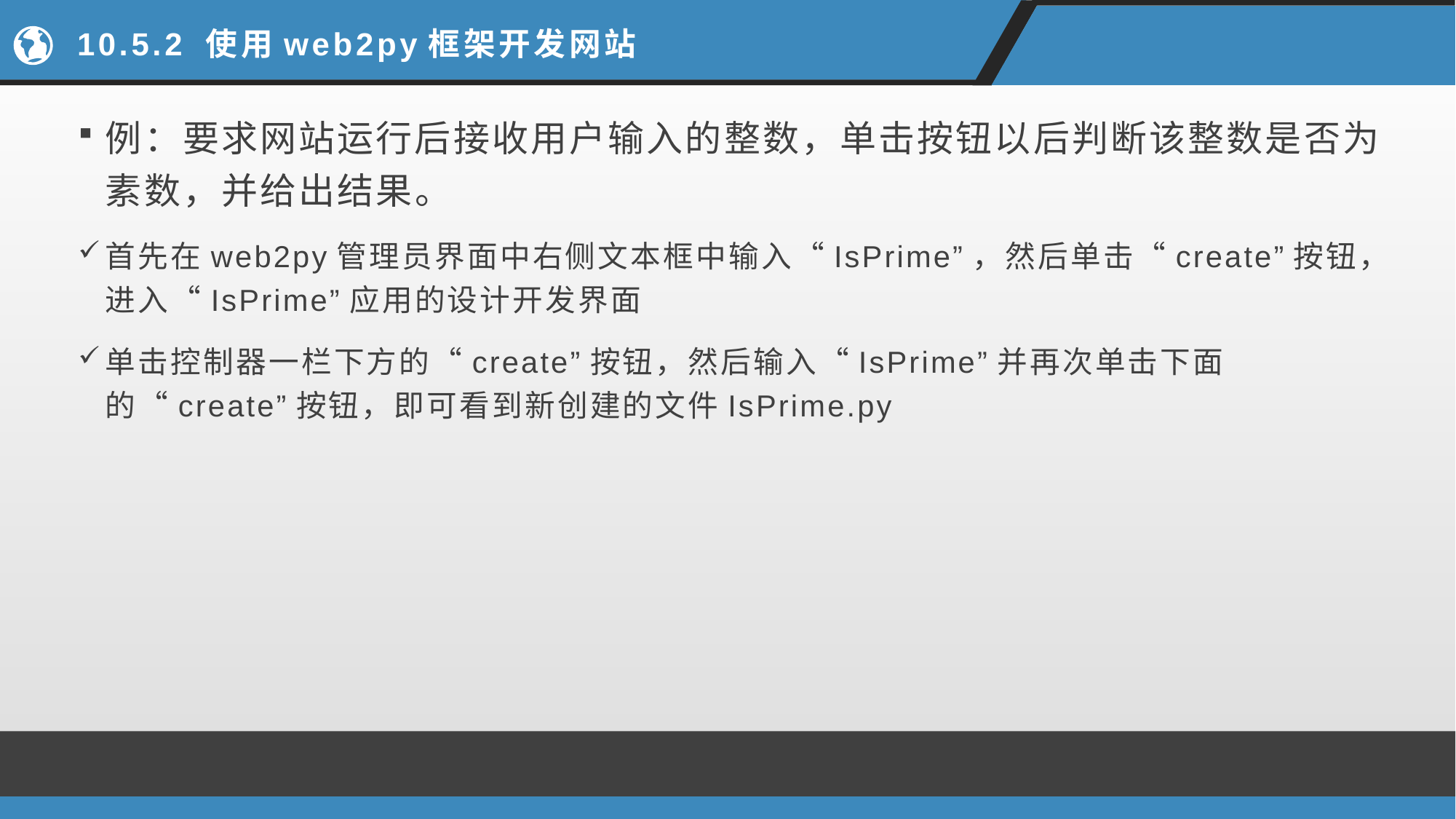

# 10.5.2 使用web2py框架开发网站

例：要求网站运行后接收用户输入的整数，单击按钮以后判断该整数是否为素数，并给出结果。
首先在web2py管理员界面中右侧文本框中输入“IsPrime”，然后单击“create”按钮，进入“IsPrime”应用的设计开发界面
单击控制器一栏下方的“create”按钮，然后输入“IsPrime”并再次单击下面的“create”按钮，即可看到新创建的文件IsPrime.py